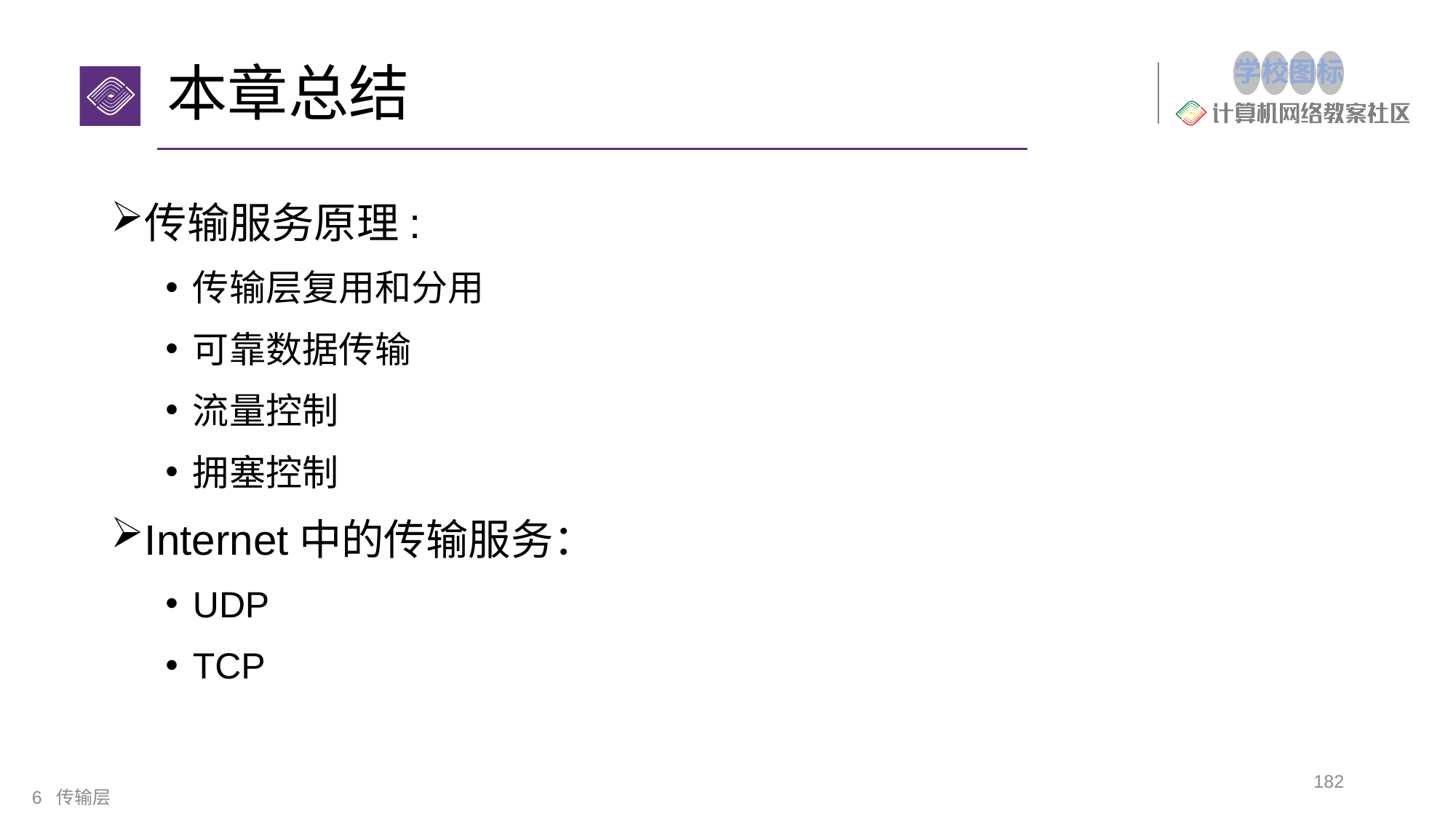

# 本章总结
传输服务原理:
传输层复用和分用
可靠数据传输
流量控制
拥塞控制
Internet中的传输服务：
UDP
TCP

182
6  传输层